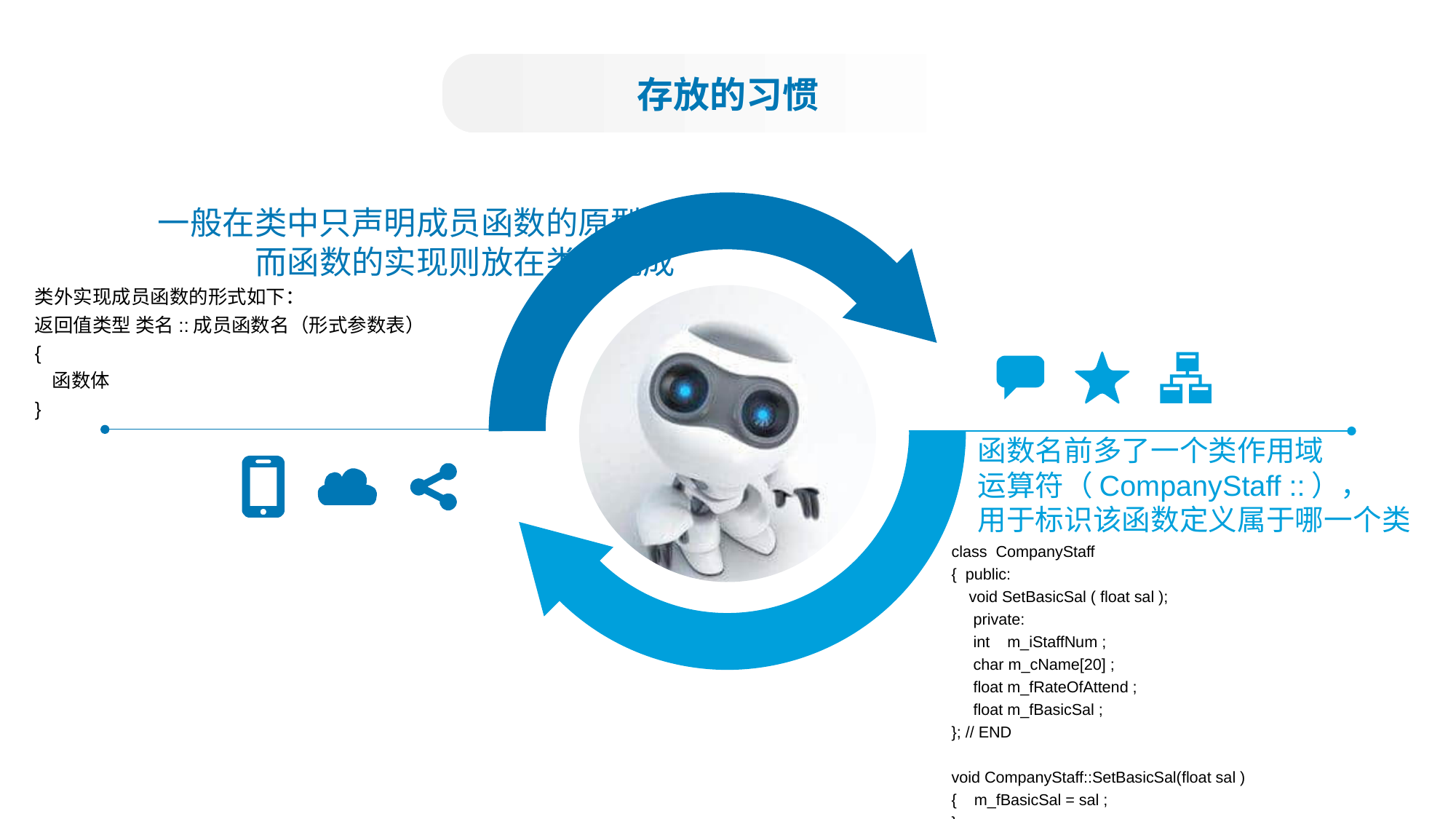

存放的习惯

一般在类中只声明成员函数的原型，
而函数的实现则放在类外完成
类外实现成员函数的形式如下：
返回值类型 类名::成员函数名（形式参数表）
{
   函数体
}

函数名前多了一个类作用域
运算符（CompanyStaff ::），
用于标识该函数定义属于哪一个类

class  CompanyStaff
{  public:
    void SetBasicSal ( float sal );
     private:
     int    m_iStaffNum ;
     char m_cName[20] ;
     float m_fRateOfAttend ;
     float m_fBasicSal ;
}; // END

void CompanyStaff::SetBasicSal(float sal )
{    m_fBasicSal = sal ;
}